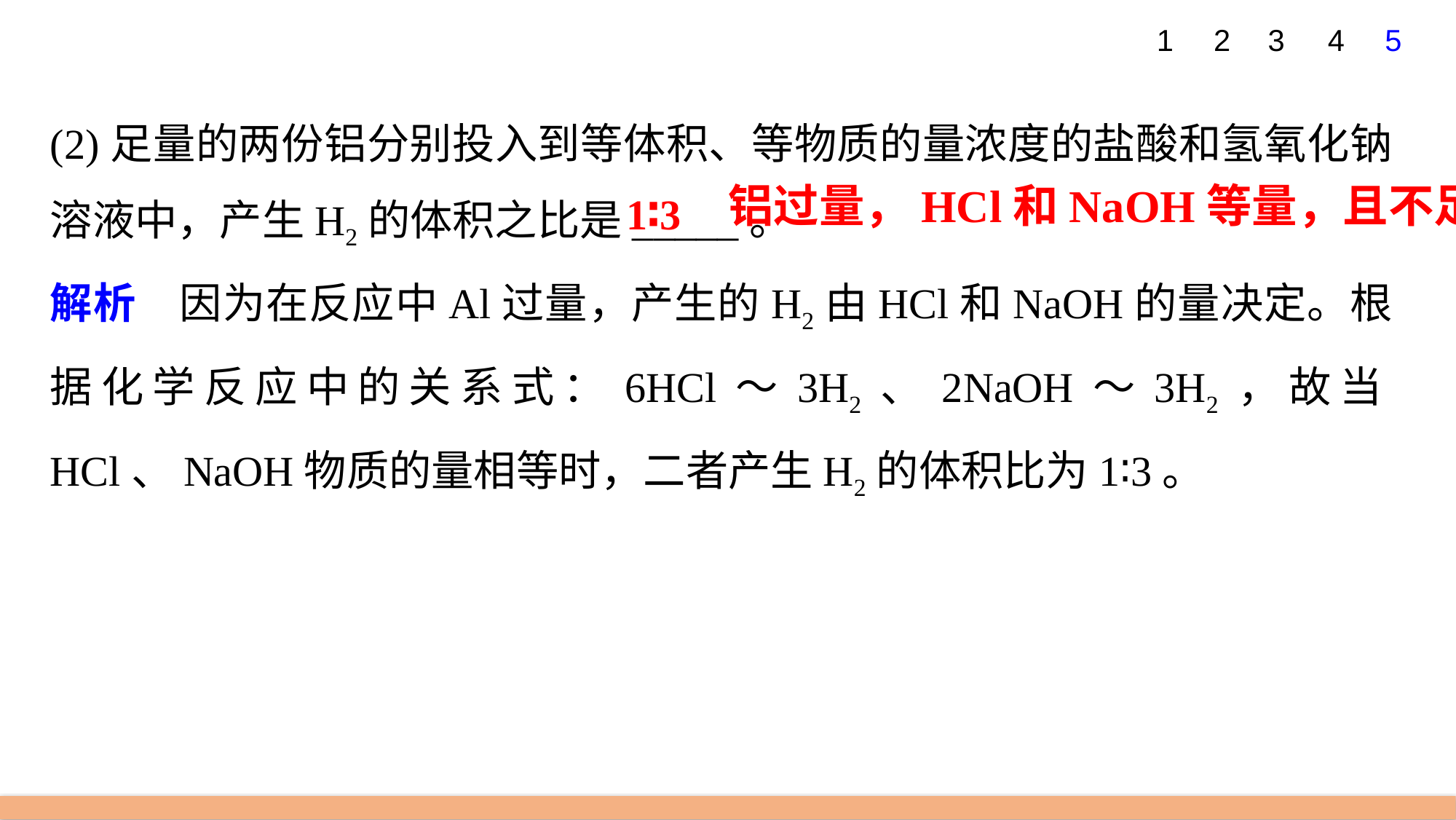

1
2
3
4
5
(2)足量的两份铝分别投入到等体积、等物质的量浓度的盐酸和氢氧化钠溶液中，产生H2的体积之比是_____。
解析　因为在反应中Al过量，产生的H2由HCl和NaOH的量决定。根据化学反应中的关系式：6HCl～3H2、2NaOH～3H2，故当HCl、NaOH物质的量相等时，二者产生H2的体积比为1∶3。
铝过量，HCl和NaOH等量，且不足
1∶3